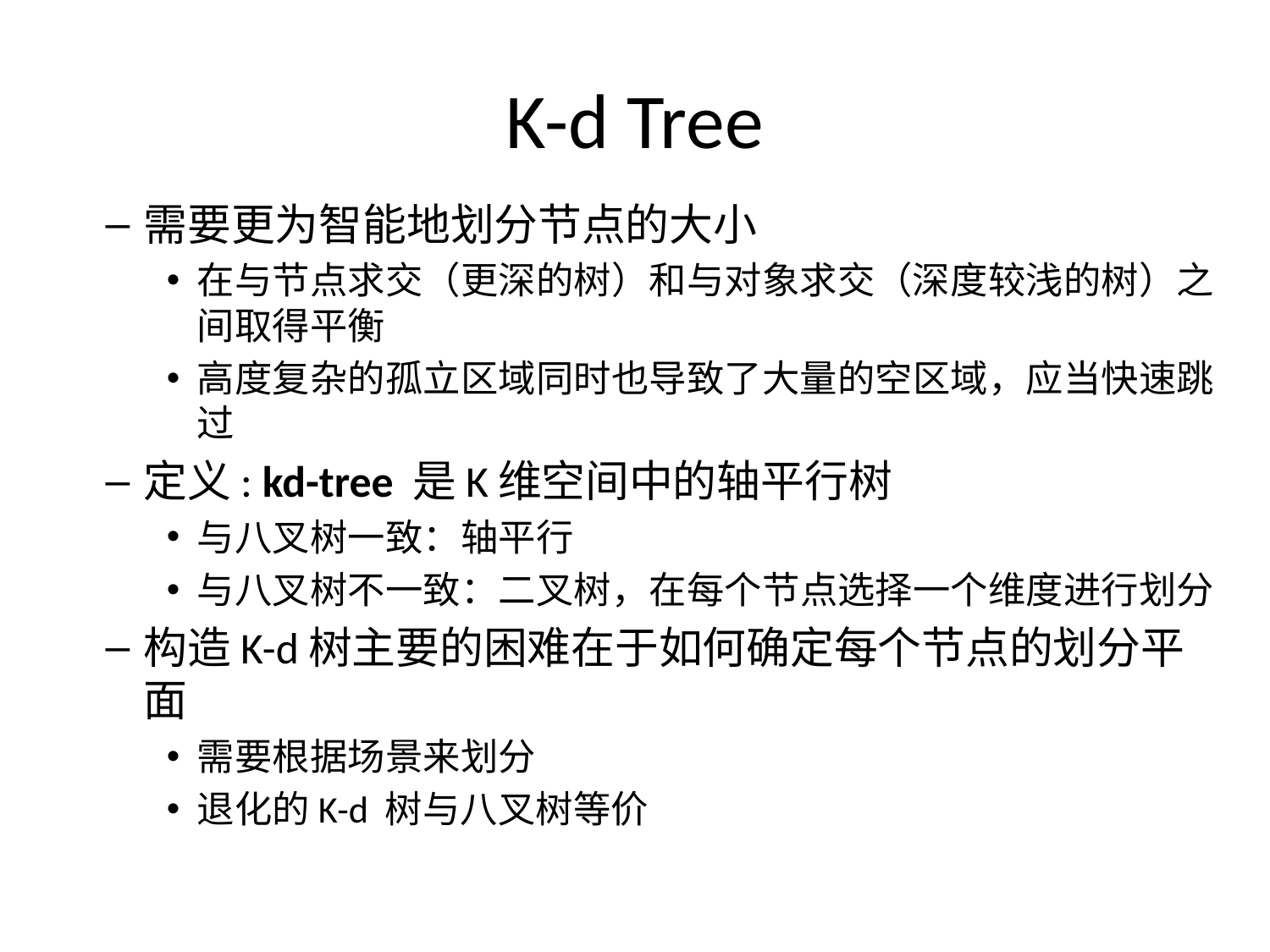

# K-d Tree
需要更为智能地划分节点的大小
在与节点求交（更深的树）和与对象求交（深度较浅的树）之间取得平衡
高度复杂的孤立区域同时也导致了大量的空区域，应当快速跳过
定义: kd-tree 是K维空间中的轴平行树
与八叉树一致：轴平行
与八叉树不一致：二叉树，在每个节点选择一个维度进行划分
构造K-d树主要的困难在于如何确定每个节点的划分平面
需要根据场景来划分
退化的K-d 树与八叉树等价